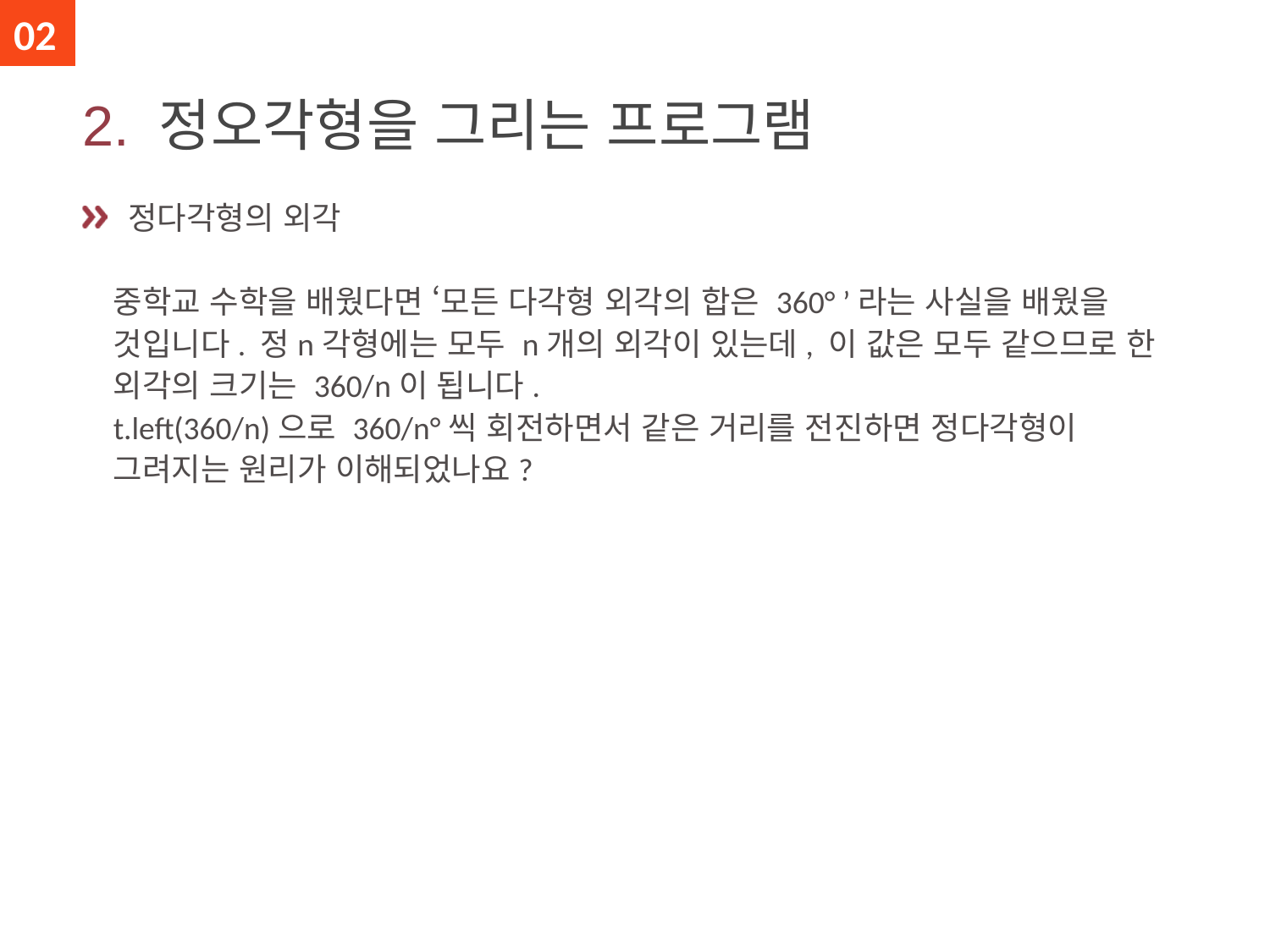

02
# 2. 정오각형을 그리는 프로그램
 정다각형의 외각
중학교 수학을 배웠다면 ‘모든 다각형 외각의 합은 360° ’라는 사실을 배웠을 것입니다. 정n각형에는 모두 n개의 외각이 있는데, 이 값은 모두 같으므로 한 외각의 크기는 360/n이 됩니다.
t.left(360/n)으로 360/n°씩 회전하면서 같은 거리를 전진하면 정다각형이 그려지는 원리가 이해되었나요?